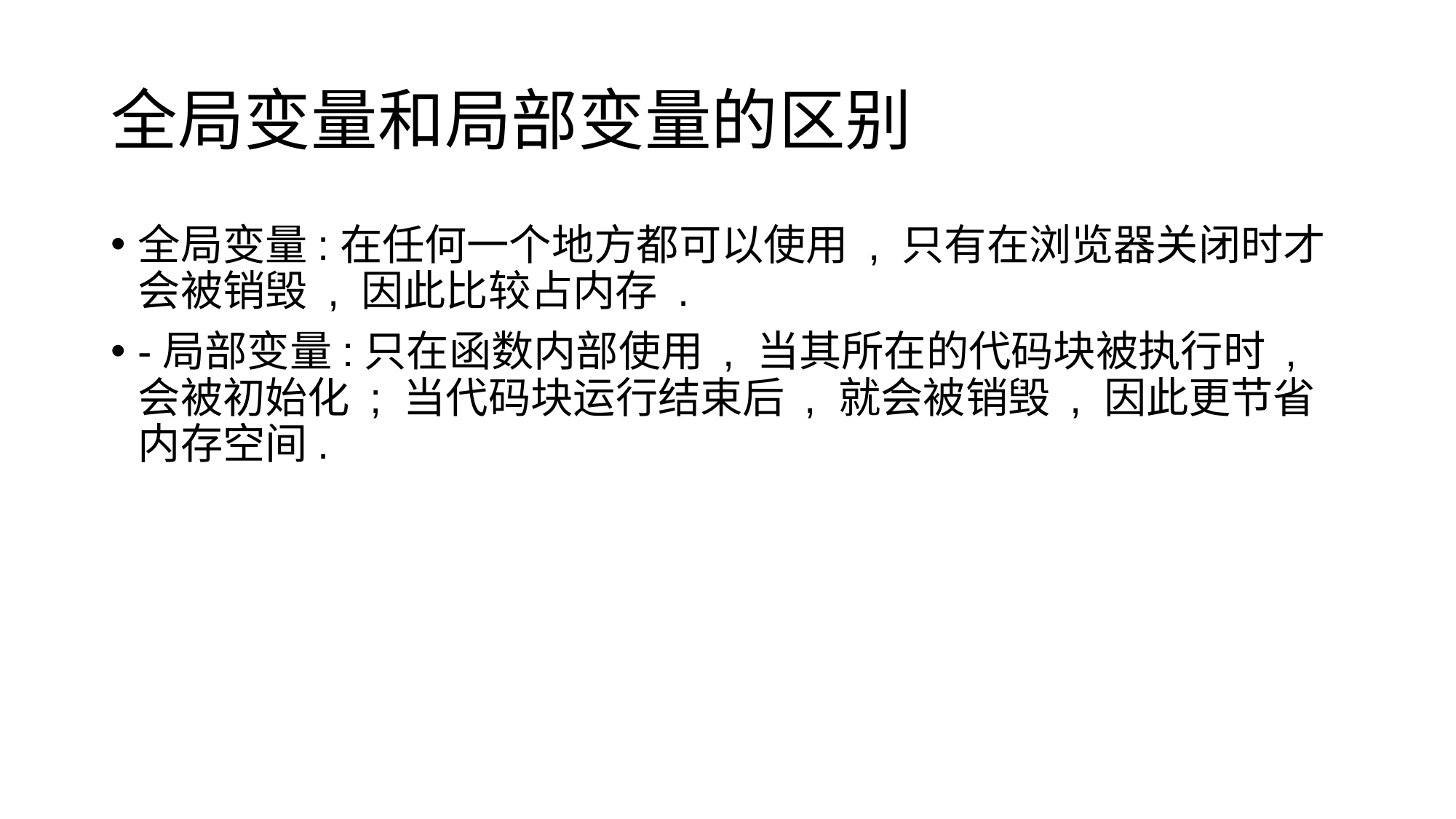

# 全局变量和局部变量的区别
全局变量:在任何一个地方都可以使用 , 只有在浏览器关闭时才会被销毁 , 因此比较占内存 .
-局部变量:只在函数内部使用 , 当其所在的代码块被执行时 , 会被初始化 ; 当代码块运行结束后 , 就会被销毁 , 因此更节省内存空间.